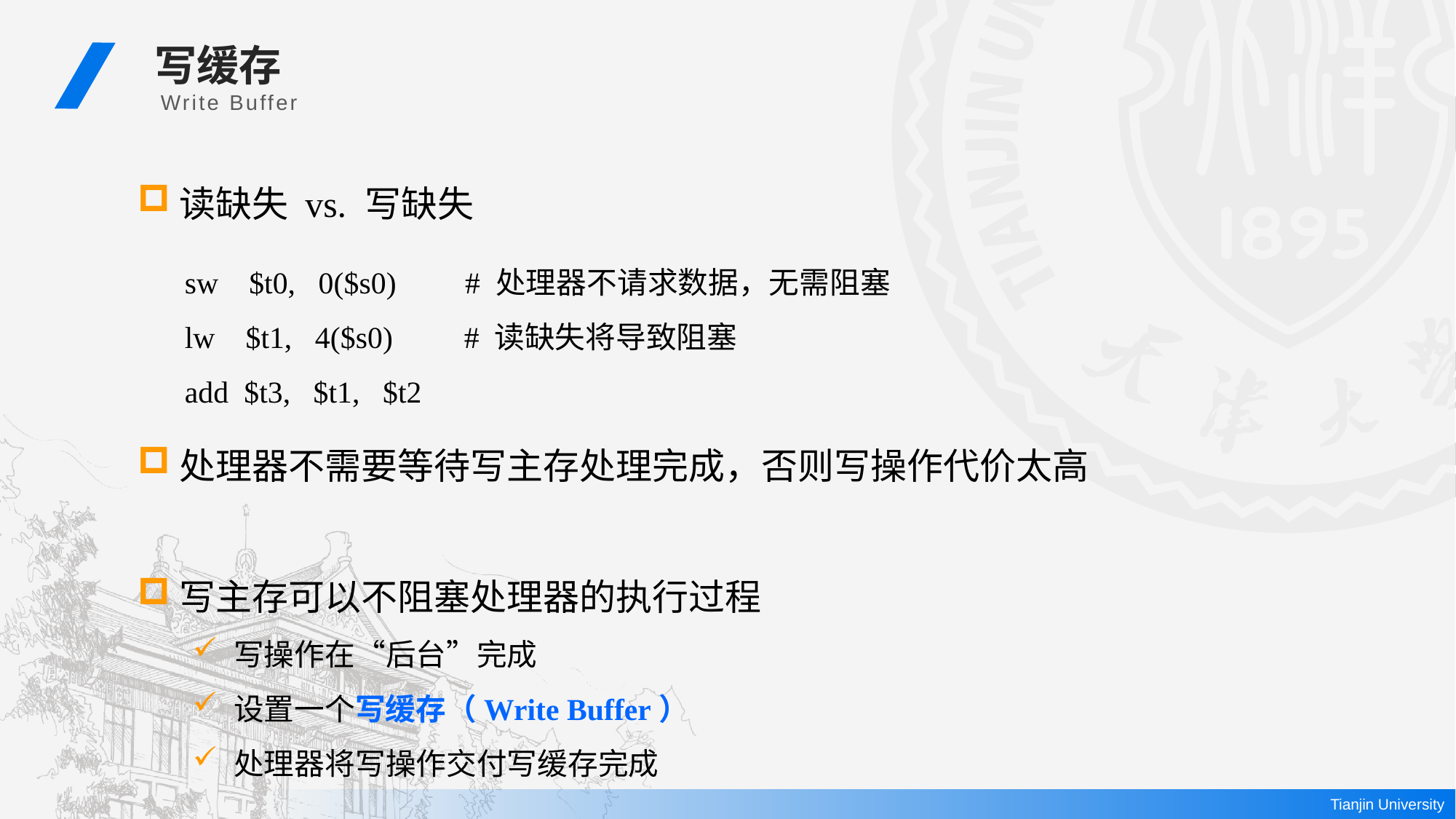

写缓存
  Write Buffer
读缺失 vs. 写缺失

处理器不需要等待写主存处理完成，否则写操作代价太高

写主存可以不阻塞处理器的执行过程
写操作在“后台”完成
设置一个写缓存（Write Buffer）
处理器将写操作交付写缓存完成
sw    $t0,   0($s0)         # 处理器不请求数据，无需阻塞
lw    $t1,   4($s0)	        # 读缺失将导致阻塞
add  $t3,   $t1,   $t2